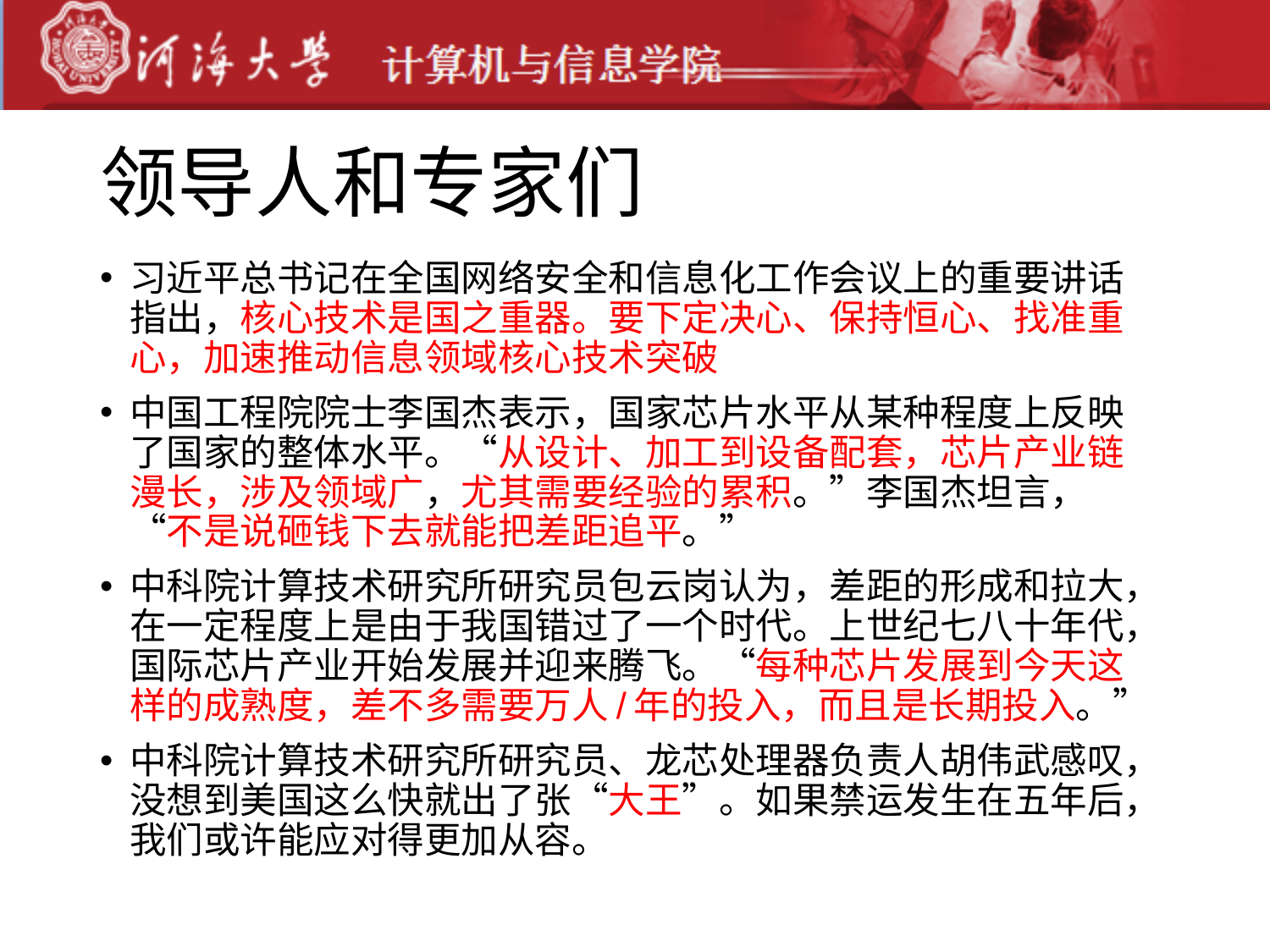

# 领导人和专家们
习近平总书记在全国网络安全和信息化工作会议上的重要讲话指出，核心技术是国之重器。要下定决心、保持恒心、找准重心，加速推动信息领域核心技术突破
中国工程院院士李国杰表示，国家芯片水平从某种程度上反映了国家的整体水平。“从设计、加工到设备配套，芯片产业链漫长，涉及领域广，尤其需要经验的累积。”李国杰坦言，“不是说砸钱下去就能把差距追平。”
中科院计算技术研究所研究员包云岗认为，差距的形成和拉大，在一定程度上是由于我国错过了一个时代。上世纪七八十年代，国际芯片产业开始发展并迎来腾飞。“每种芯片发展到今天这样的成熟度，差不多需要万人/年的投入，而且是长期投入。”
中科院计算技术研究所研究员、龙芯处理器负责人胡伟武感叹，没想到美国这么快就出了张“大王”。如果禁运发生在五年后，我们或许能应对得更加从容。